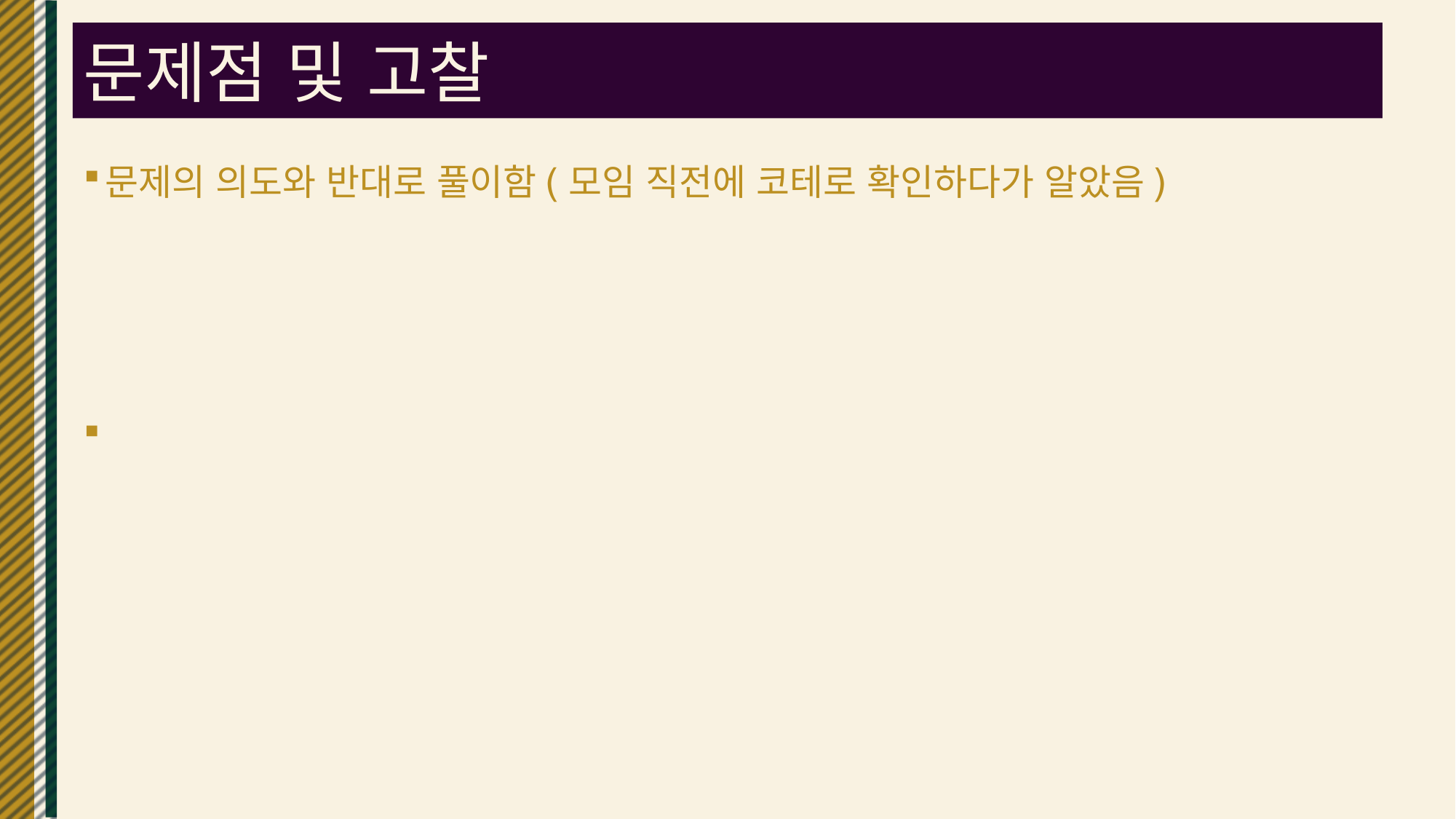

# 문제점 및 고찰
문제의 의도와 반대로 풀이함(모임 직전에 코테로 확인하다가 알았음)